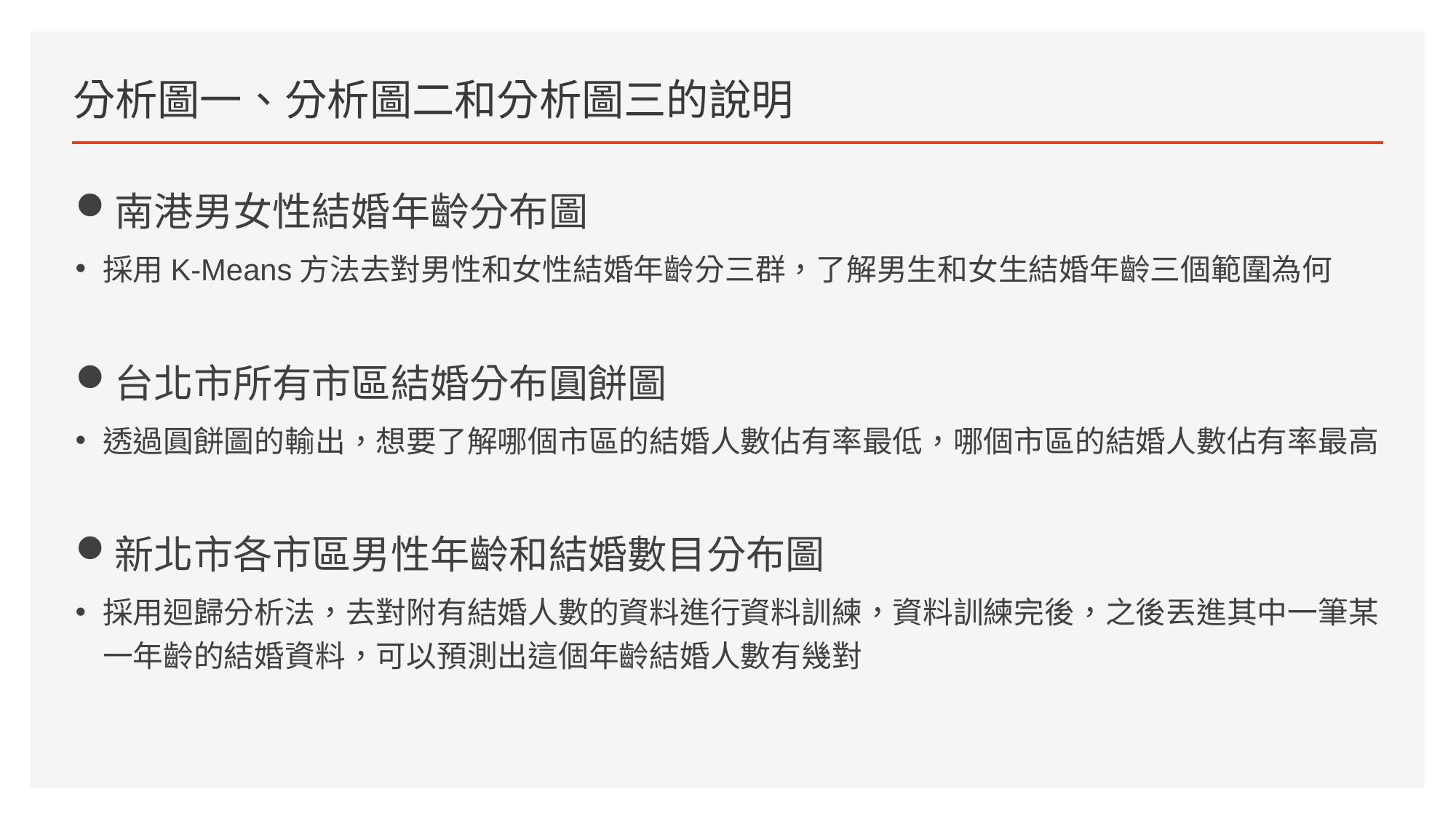

# 分析圖一、分析圖二和分析圖三的說明
南港男女性結婚年齡分布圖
採用K-Means方法去對男性和女性結婚年齡分三群，了解男生和女生結婚年齡三個範圍為何

台北市所有市區結婚分布圓餅圖
透過圓餅圖的輸出，想要了解哪個市區的結婚人數佔有率最低，哪個市區的結婚人數佔有率最高

新北市各市區男性年齡和結婚數目分布圖
採用迴歸分析法，去對附有結婚人數的資料進行資料訓練，資料訓練完後，之後丟進其中一筆某一年齡的結婚資料，可以預測出這個年齡結婚人數有幾對